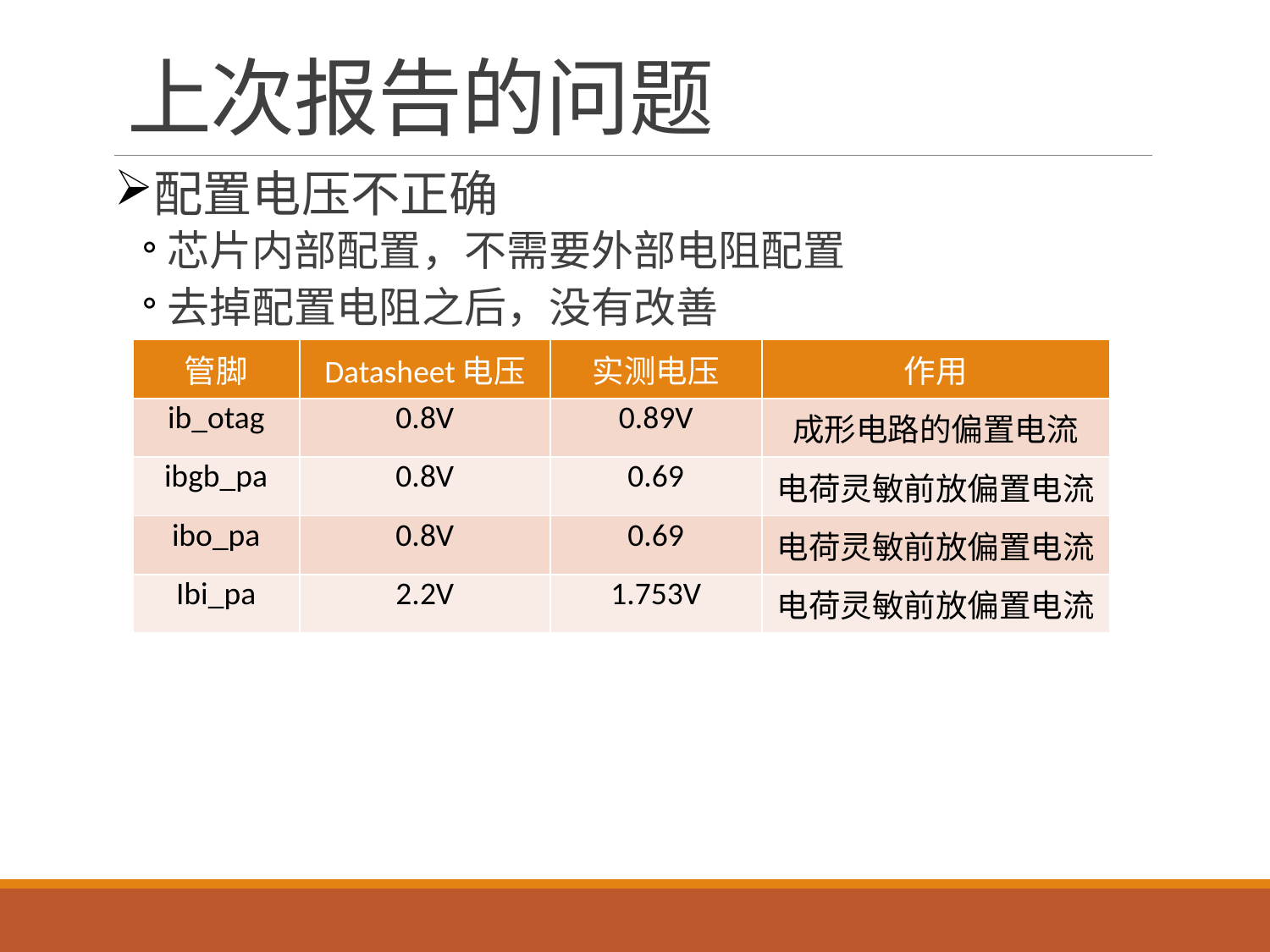

# 上次报告的问题
配置电压不正确
芯片内部配置，不需要外部电阻配置
去掉配置电阻之后，没有改善

| 管脚 | Datasheet电压 | 实测电压 | 作用 |
| --- | --- | --- | --- |
| ib\_otag | 0.8V | 0.89V | 成形电路的偏置电流 |
| ibgb\_pa | 0.8V | 0.69 | 电荷灵敏前放偏置电流 |
| ibo\_pa | 0.8V | 0.69 | 电荷灵敏前放偏置电流 |
| Ibi\_pa | 2.2V | 1.753V | 电荷灵敏前放偏置电流 |